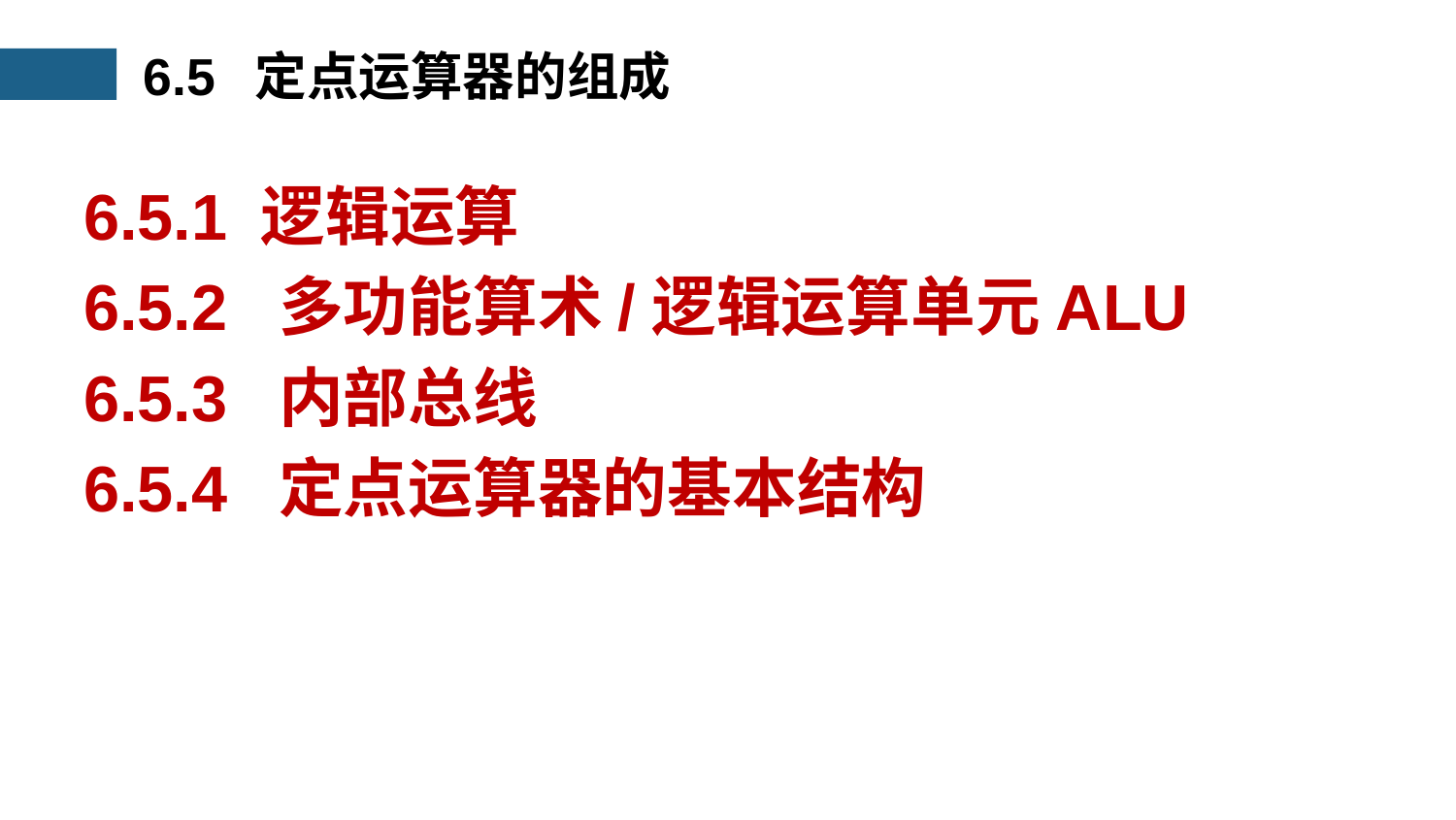

6.5  定点运算器的组成
6.5.1 逻辑运算
6.5.2  多功能算术/逻辑运算单元ALU
6.5.3  内部总线
6.5.4  定点运算器的基本结构